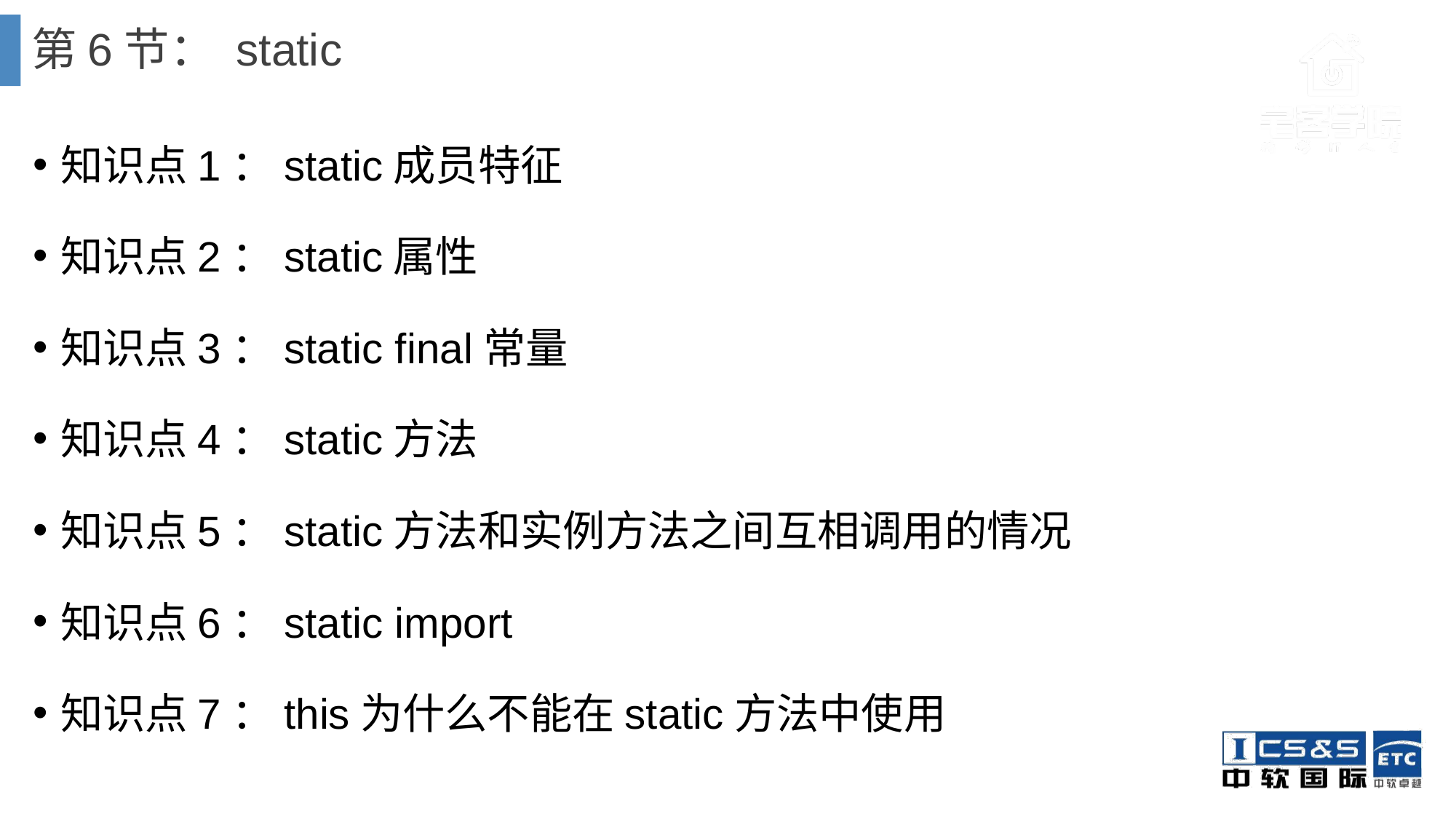

# 第6节： static
知识点1：static成员特征
知识点2：static属性
知识点3：static final常量
知识点4：static方法
知识点5：static方法和实例方法之间互相调用的情况
知识点6：static import
知识点7：this为什么不能在static方法中使用